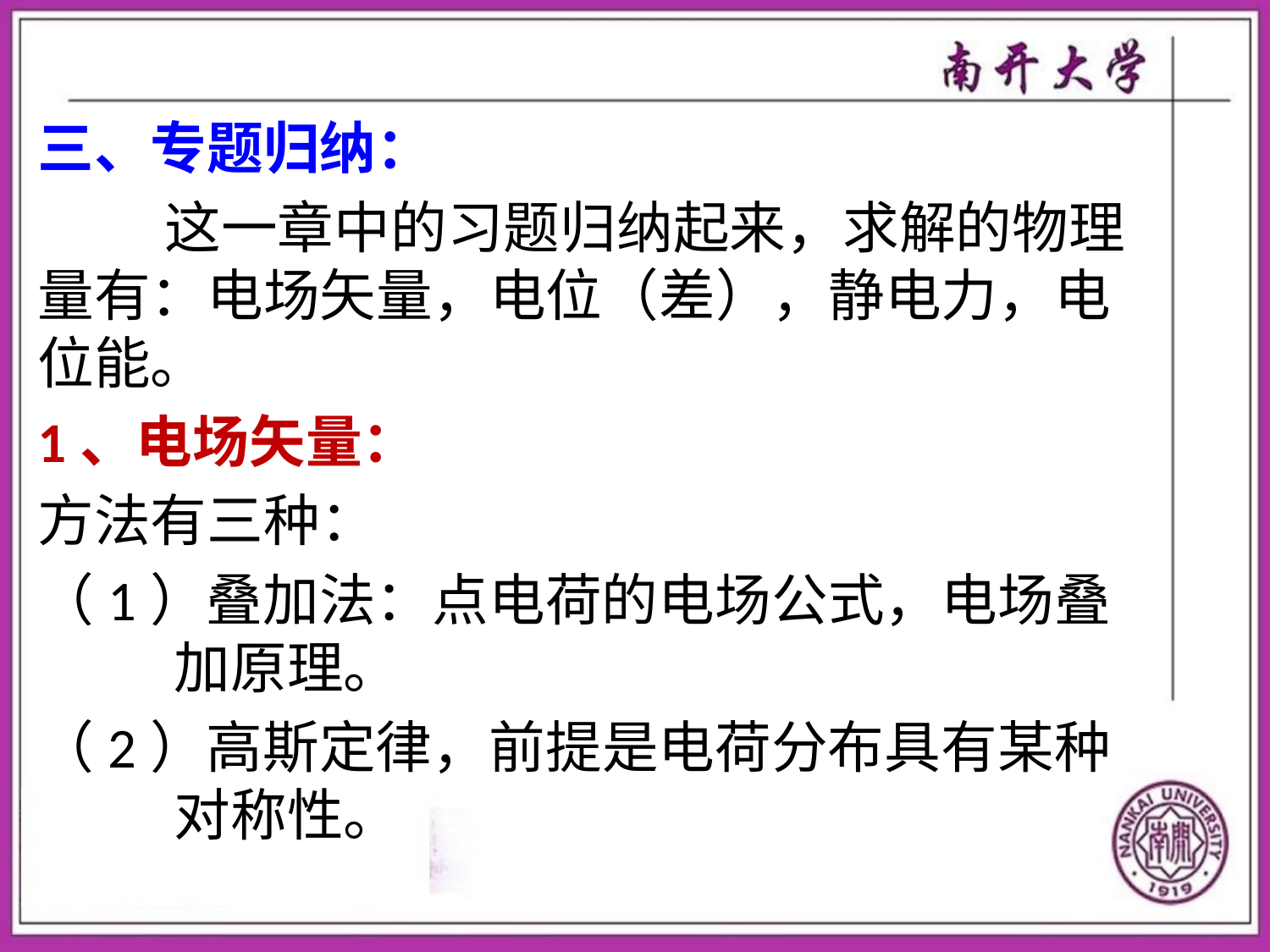

三、专题归纳：
	这一章中的习题归纳起来，求解的物理量有：电场矢量，电位（差），静电力，电位能。
1、电场矢量：
方法有三种：
（1）叠加法：点电荷的电场公式，电场叠加原理。
（2）高斯定律，前提是电荷分布具有某种对称性。